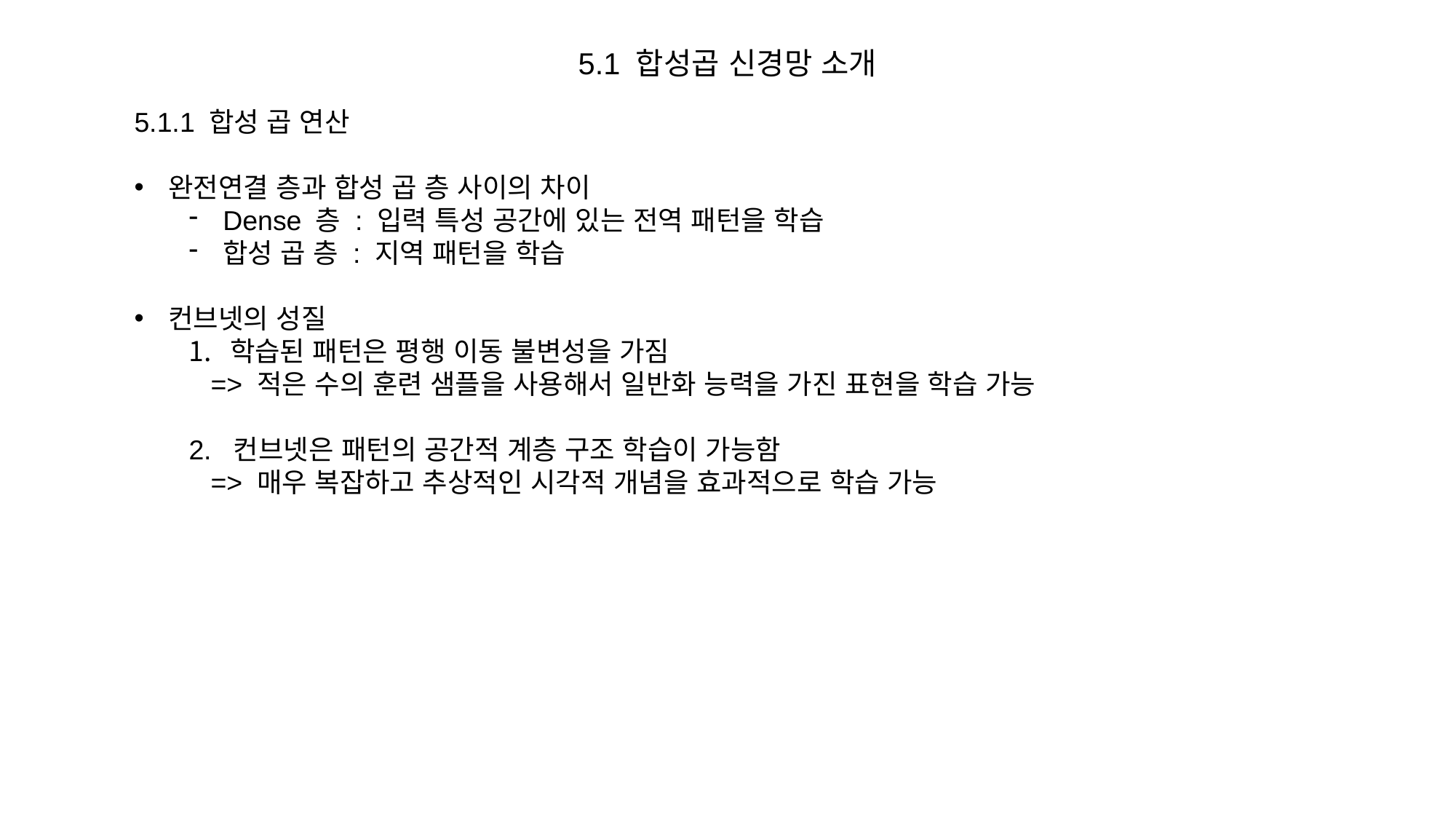

5.1 합성곱 신경망 소개
5.1.1 합성 곱 연산

완전연결 층과 합성 곱 층 사이의 차이
Dense 층 : 입력 특성 공간에 있는 전역 패턴을 학습
합성 곱 층 : 지역 패턴을 학습

컨브넷의 성질
학습된 패턴은 평행 이동 불변성을 가짐
          => 적은 수의 훈련 샘플을 사용해서 일반화 능력을 가진 표현을 학습 가능

2.  컨브넷은 패턴의 공간적 계층 구조 학습이 가능함
          => 매우 복잡하고 추상적인 시각적 개념을 효과적으로 학습 가능